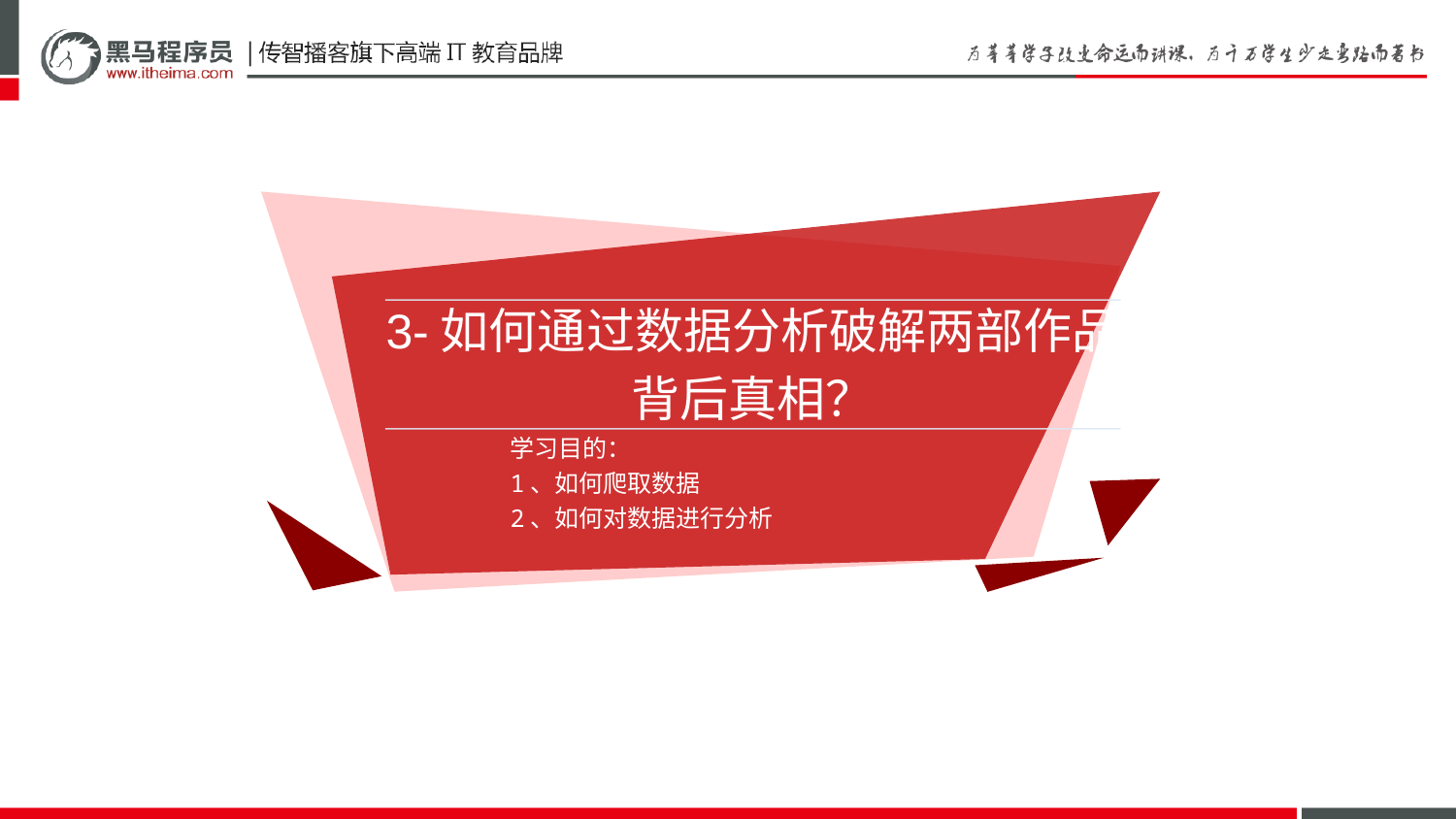

3-如何通过数据分析破解两部作品
背后真相？
学习目的：
1、如何爬取数据
2、如何对数据进行分析